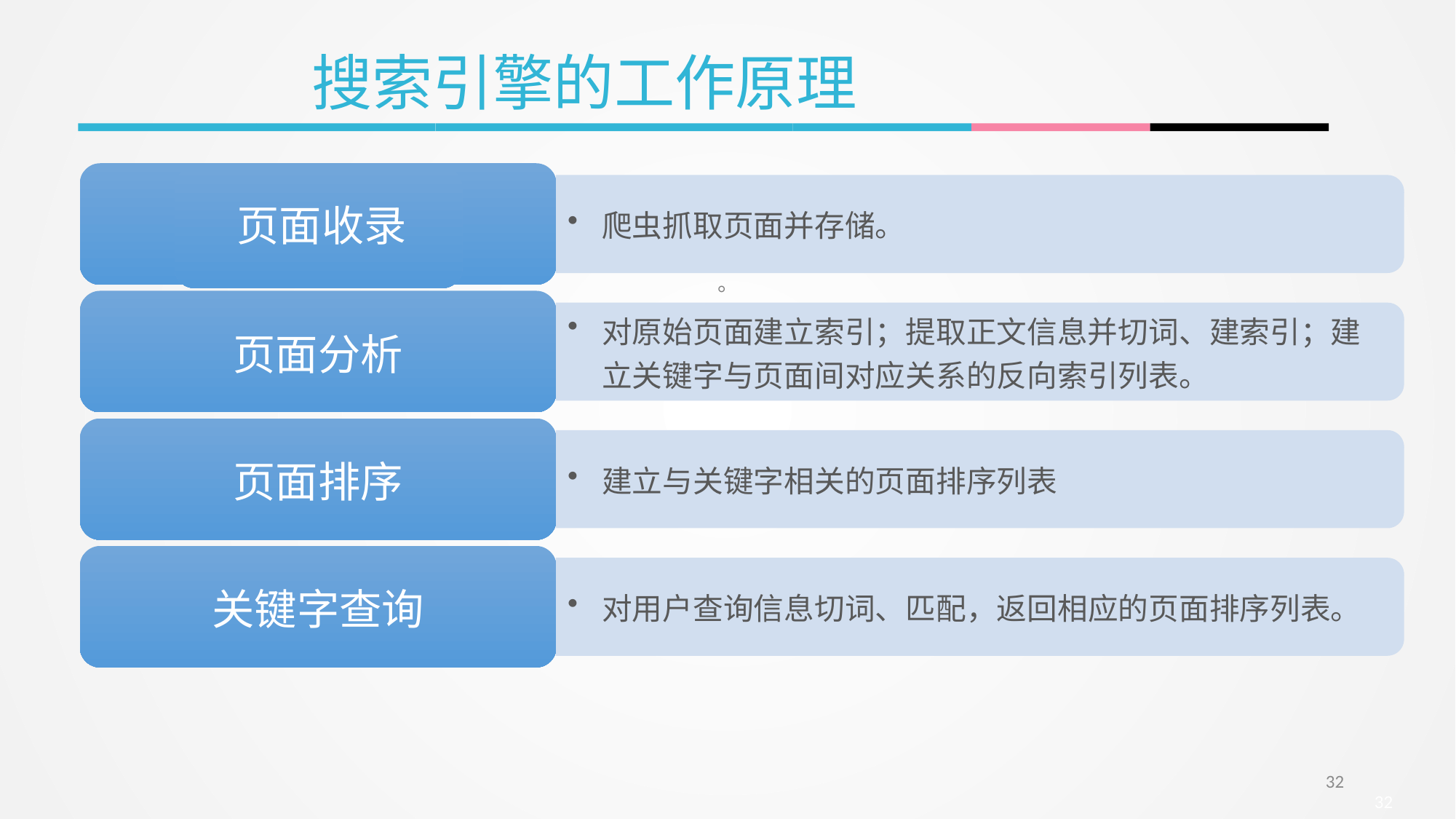

搜索引擎的工作原理

爬虫抓取页面并存储。
页面分析
建立与关键字相关的页面排序列表
关键字查询
对用户查询信息切词、匹配，返回相应的页面排序列表。
页面排序
对原始页面建立索引；提取正文信息并切词、建索引；建立关键字与页面间对应关系的反向索引列表。

页面收录
。

32
32